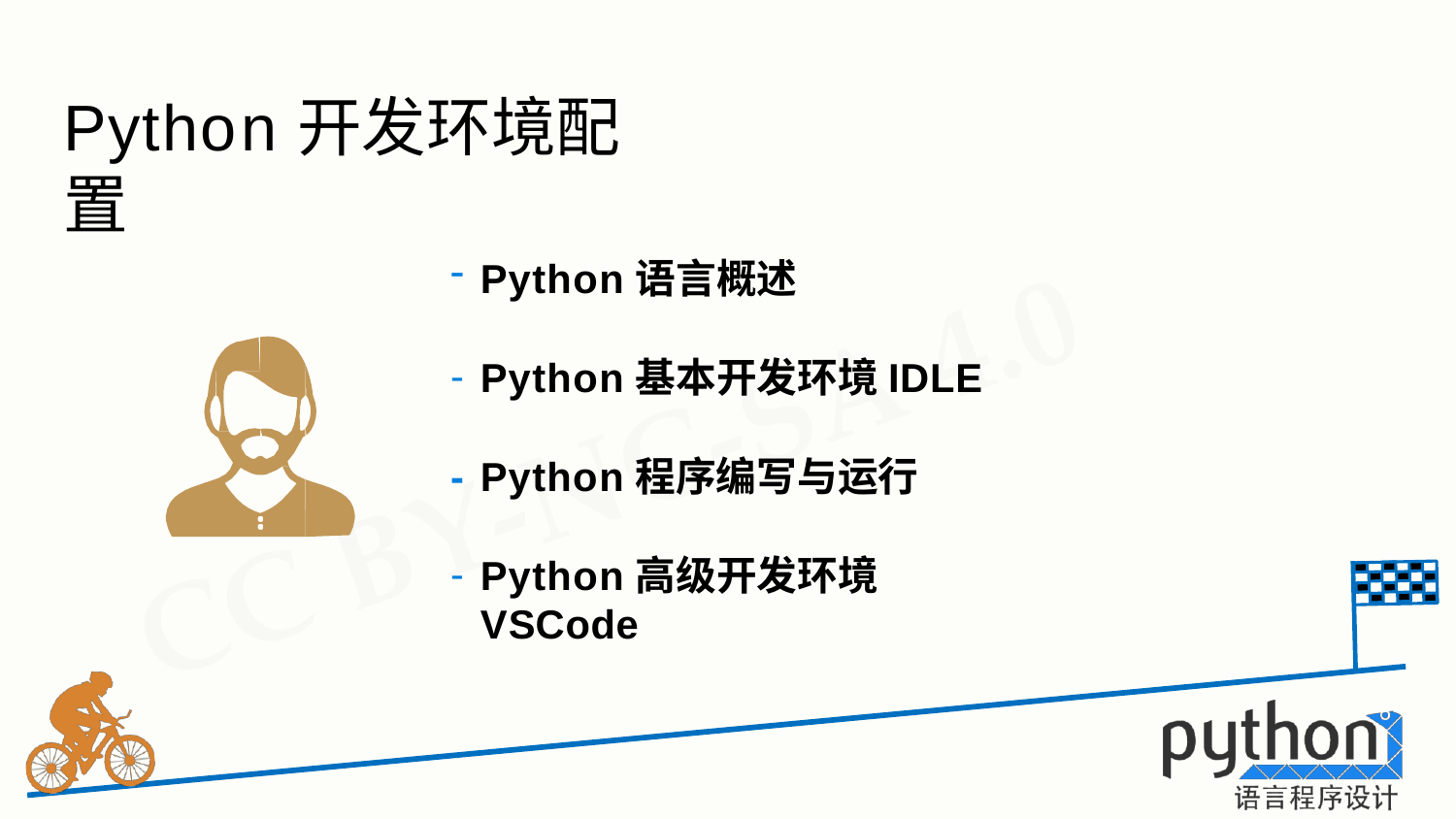

# Python开发环境配置
Python语言概述

Python基本开发环境IDLE

- Python程序编写与运行

Python高级开发环境VSCode